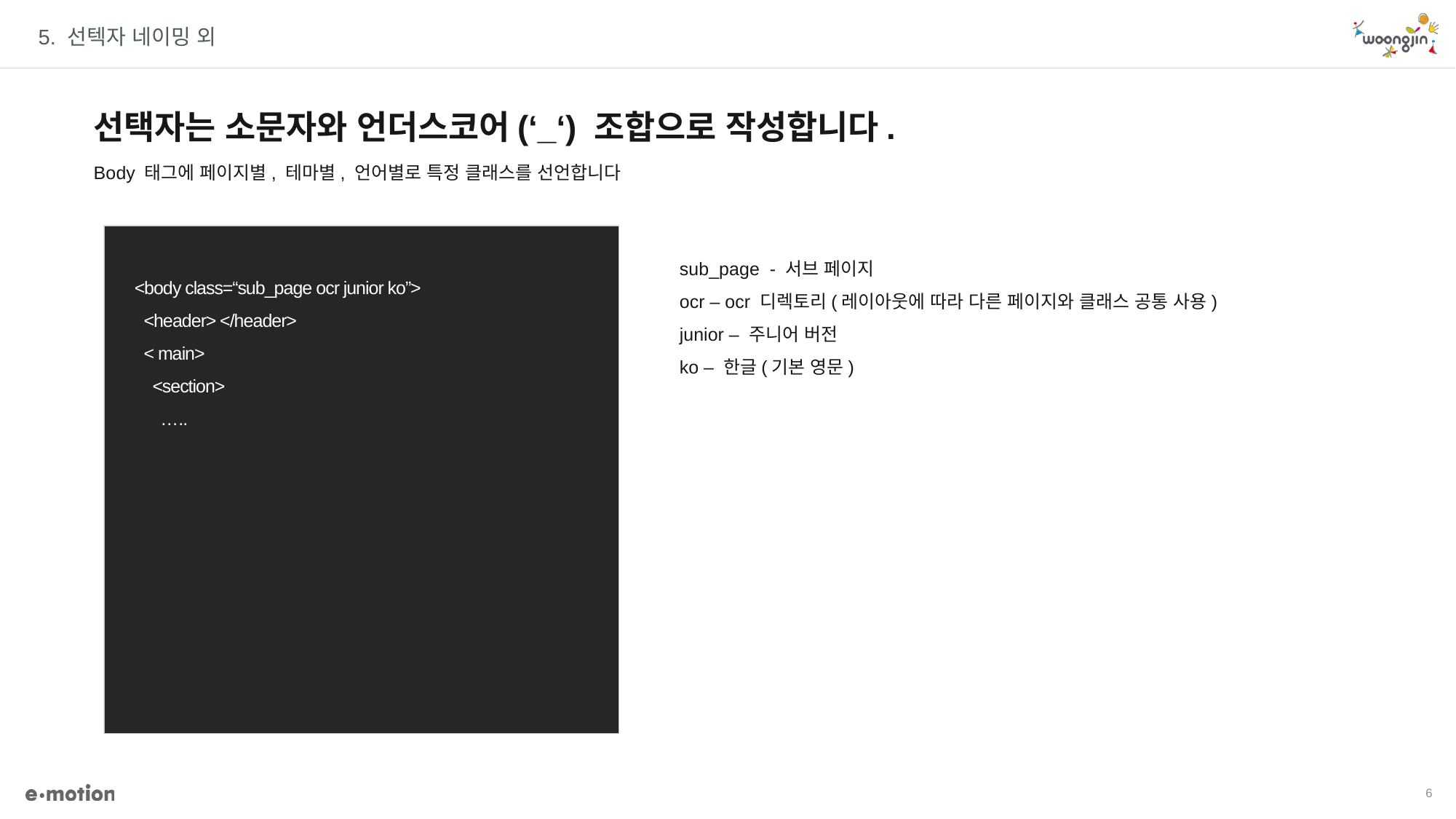

5. 선텍자 네이밍 외
선택자는 소문자와 언더스코어(‘_‘) 조합으로 작성합니다.
Body 태그에 페이지별, 테마별, 언어별로 특정 클래스를 선언합니다

sub_page  - 서브 페이지
ocr – ocr 디렉토리(레이아웃에 따라 다른 페이지와 클래스 공통 사용)
junior – 주니어 버전
ko – 한글(기본 영문)
<body class=“sub_page ocr junior ko”>
  <header> </header>
  < main>
    <section>
      …..
6